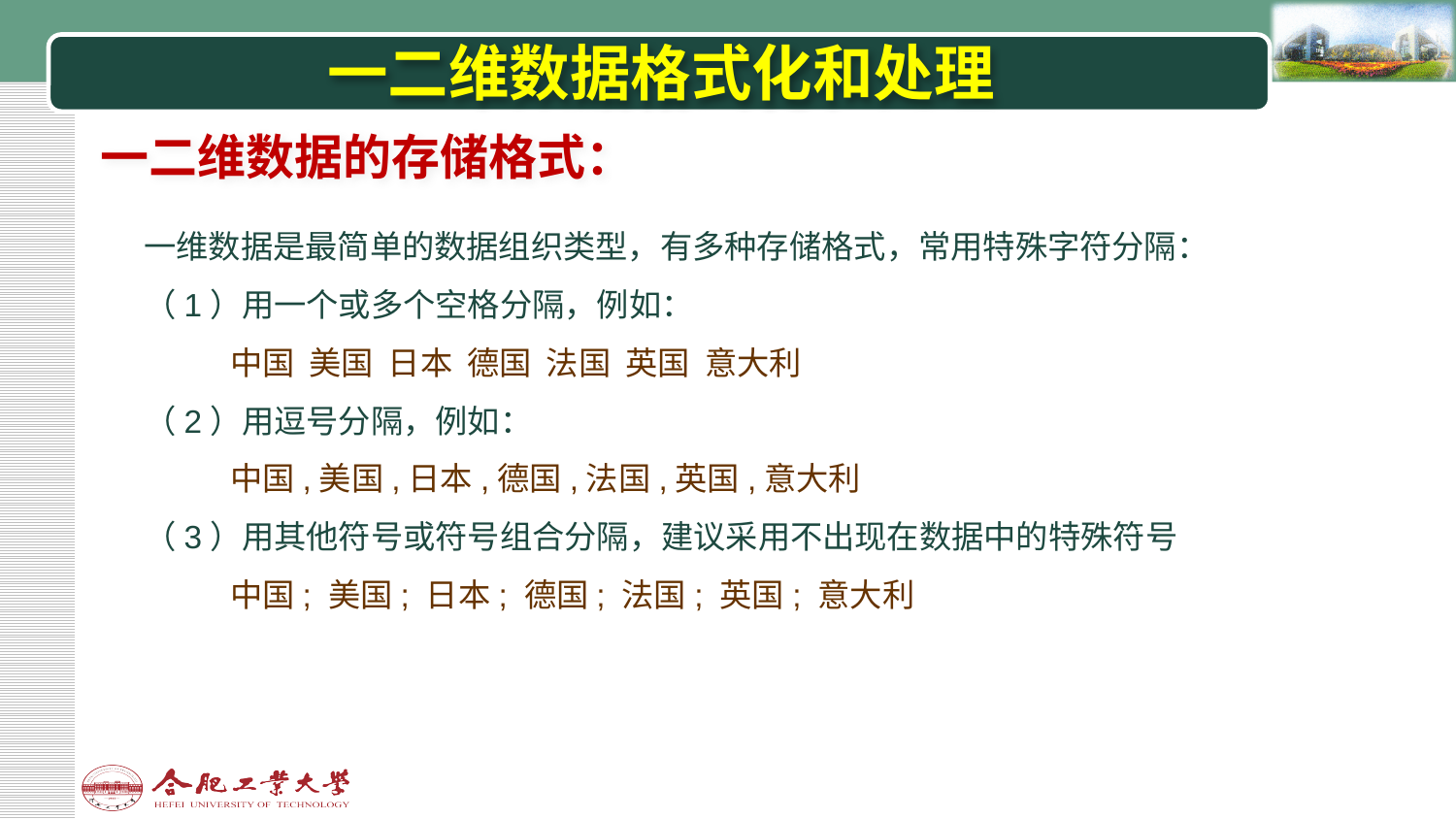

# 一二维数据格式化和处理
一二维数据的存储格式：
一维数据是最简单的数据组织类型，有多种存储格式，常用特殊字符分隔：
（1）用一个或多个空格分隔，例如：
中国  美国  日本  德国  法国  英国  意大利
（2）用逗号分隔，例如：
中国,美国,日本,德国,法国,英国,意大利
（3）用其他符号或符号组合分隔，建议采用不出现在数据中的特殊符号
中国; 美国; 日本; 德国; 法国; 英国; 意大利